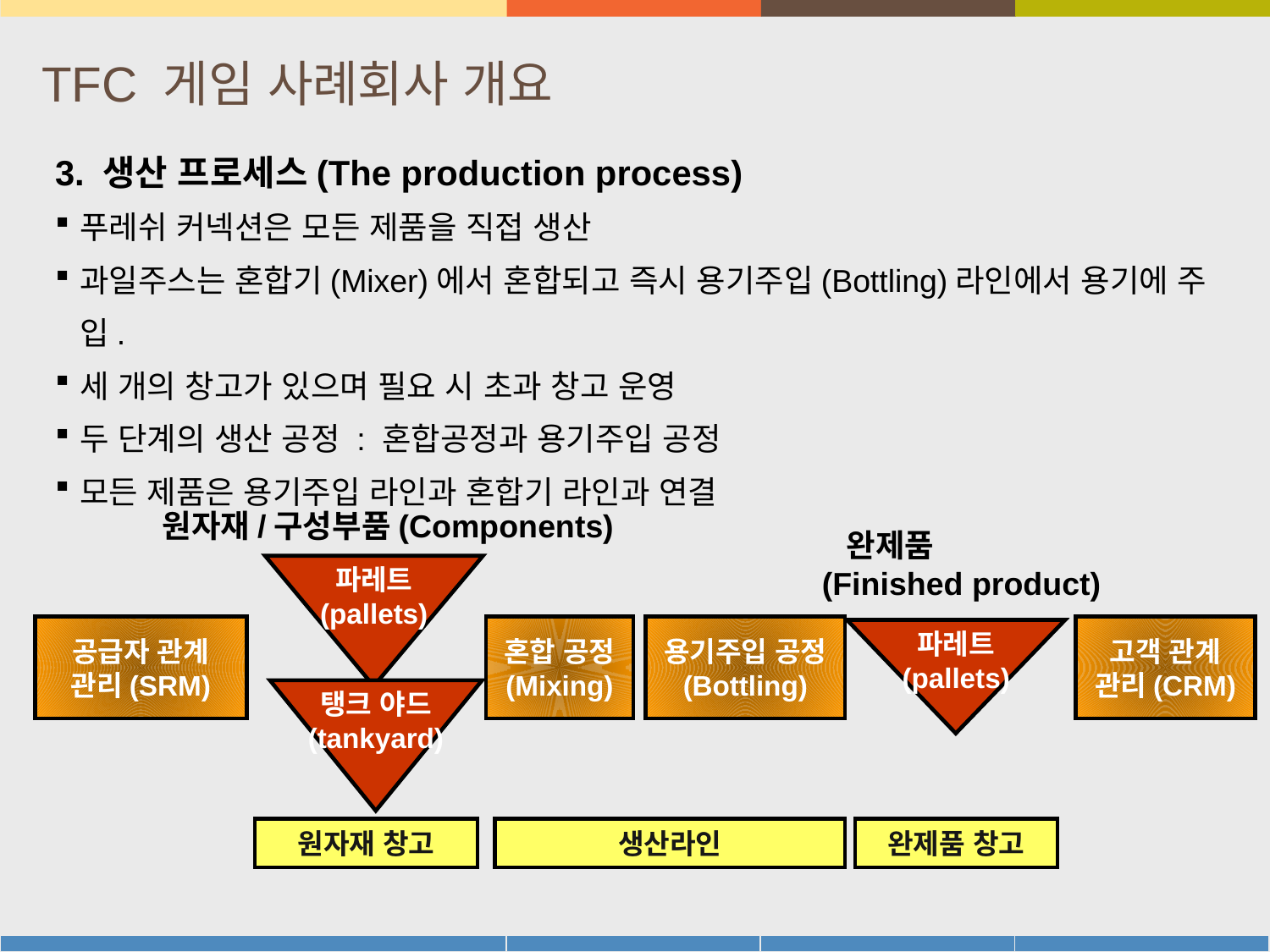

# TFC 게임 사례회사 개요

3. 생산 프로세스(The production process)
푸레쉬 커넥션은 모든 제품을 직접 생산
과일주스는 혼합기(Mixer)에서 혼합되고 즉시 용기주입(Bottling)라인에서 용기에 주입.
세 개의 창고가 있으며 필요 시 초과 창고 운영
두 단계의 생산 공정 : 혼합공정과 용기주입 공정
모든 제품은 용기주입 라인과 혼합기 라인과 연결
원자재/구성부품(Components)
완제품                 (Finished product)
파레트
(pallets)
공급자 관계 관리(SRM)
혼합 공정
(Mixing)
용기주입 공정
(Bottling)
고객 관계 관리(CRM)
파레트
(pallets)
탱크 야드
(tankyard)
원자재 창고
생산라인
완제품 창고